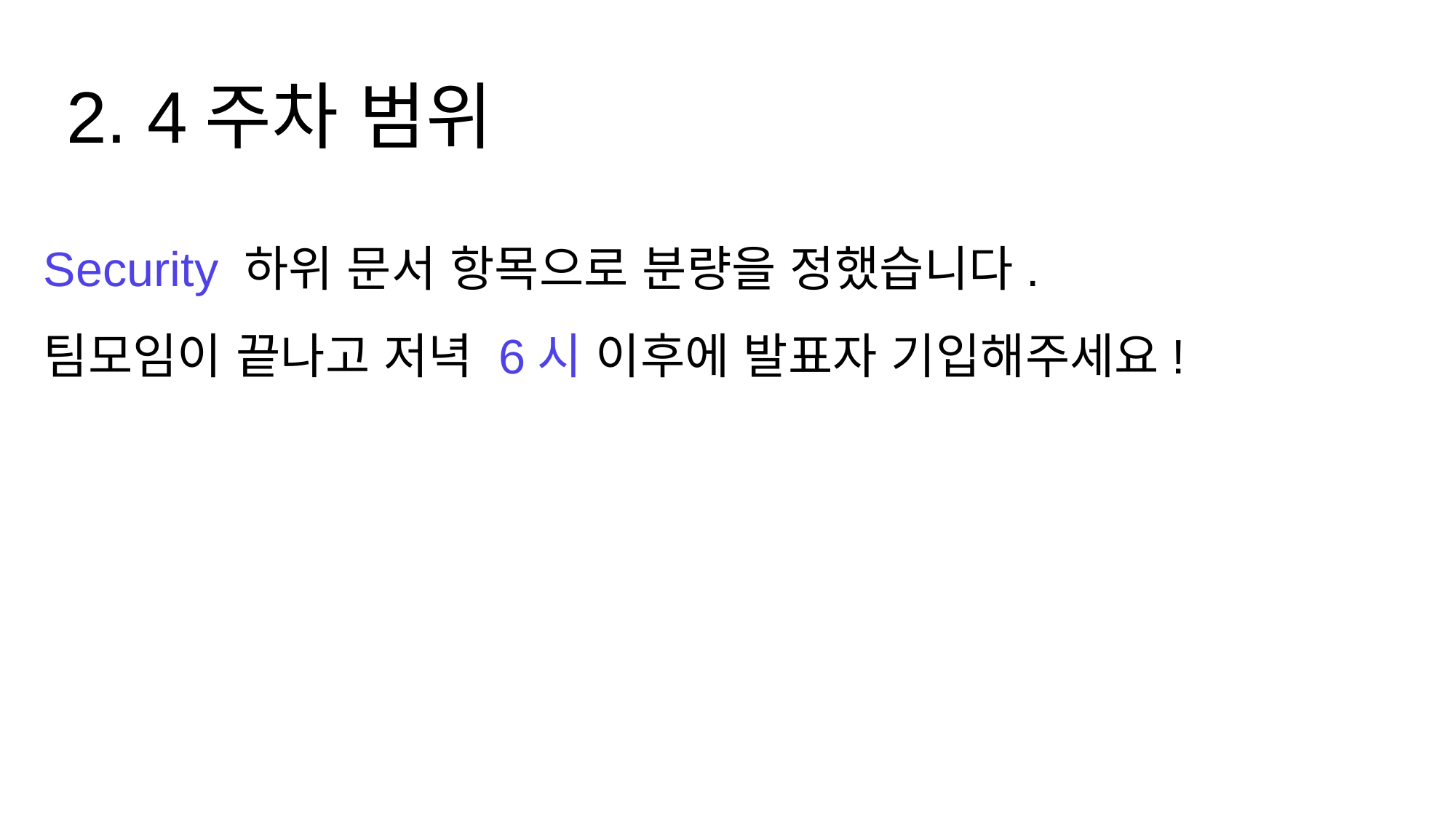

2. 4주차 범위
Security 하위 문서 항목으로 분량을 정했습니다.
팀모임이 끝나고 저녁 6시 이후에 발표자 기입해주세요!